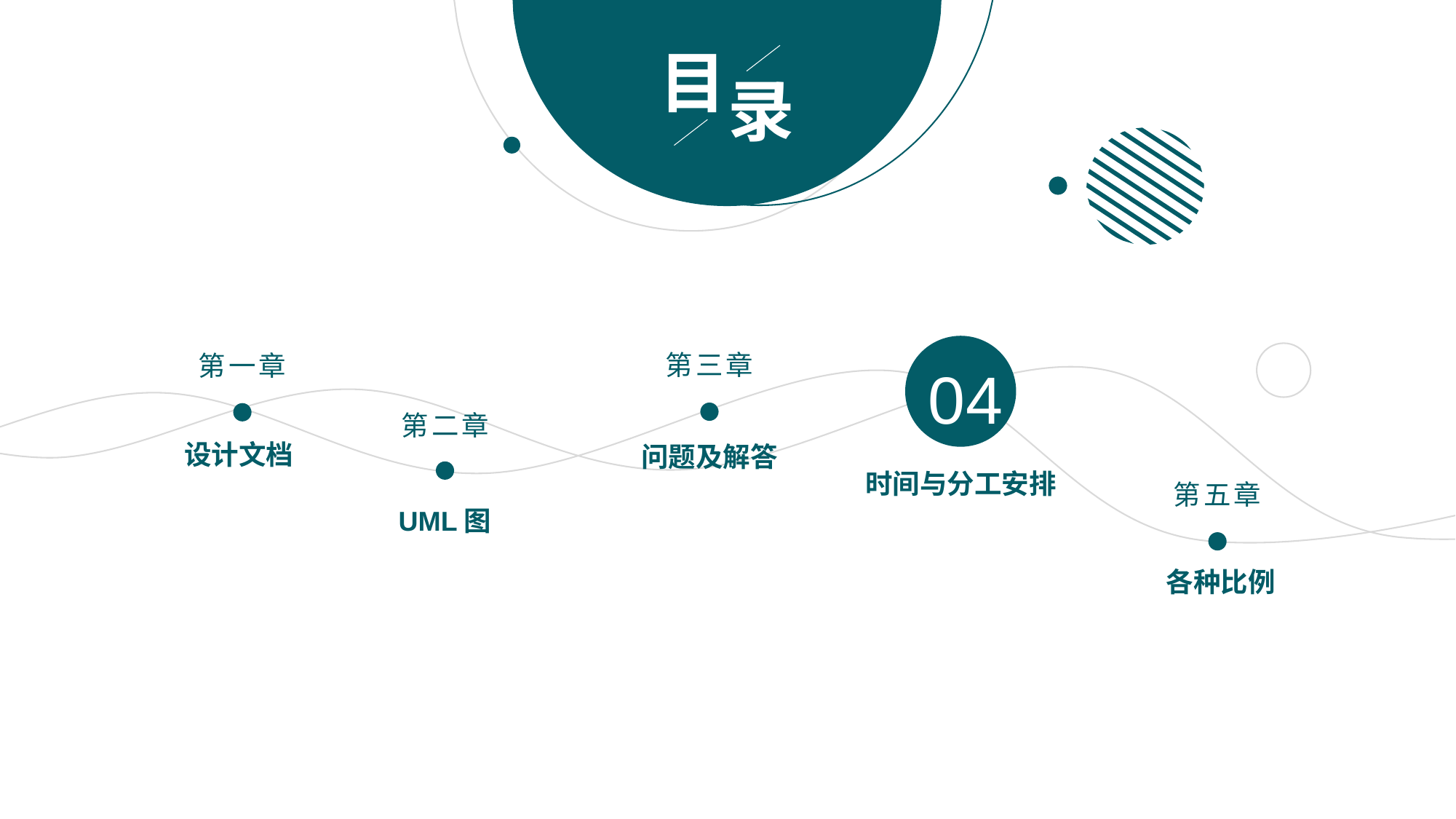

目
录

04

第三章

第一章

第二章

设计文档
问题及解答

时间与分工安排
第五章
UML图

各种比例